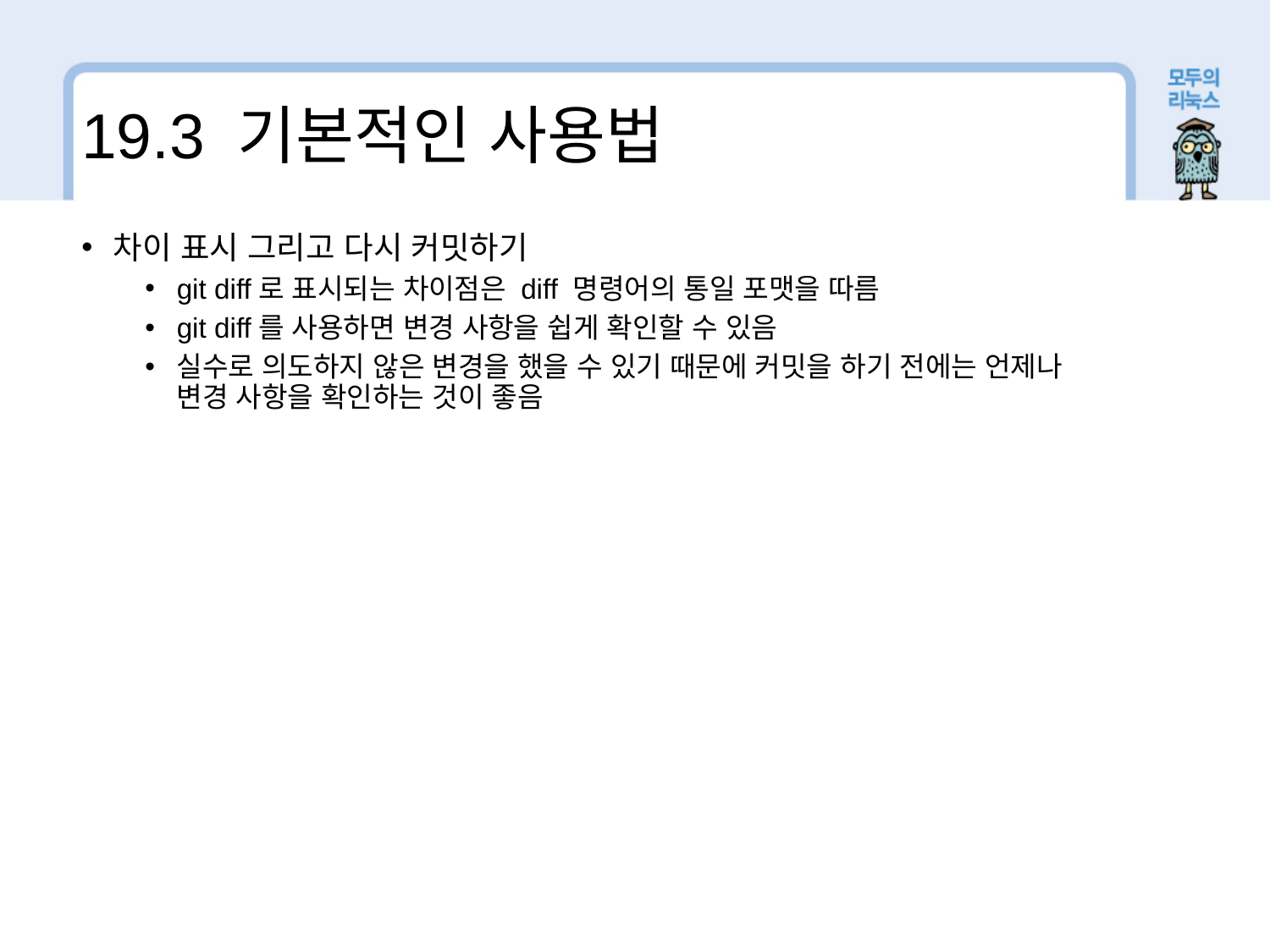

19.3 기본적인 사용법
차이 표시 그리고 다시 커밋하기
git diff로 표시되는 차이점은 diff 명령어의 통일 포맷을 따름
git diff를 사용하면 변경 사항을 쉽게 확인할 수 있음
실수로 의도하지 않은 변경을 했을 수 있기 때문에 커밋을 하기 전에는 언제나 변경 사항을 확인하는 것이 좋음